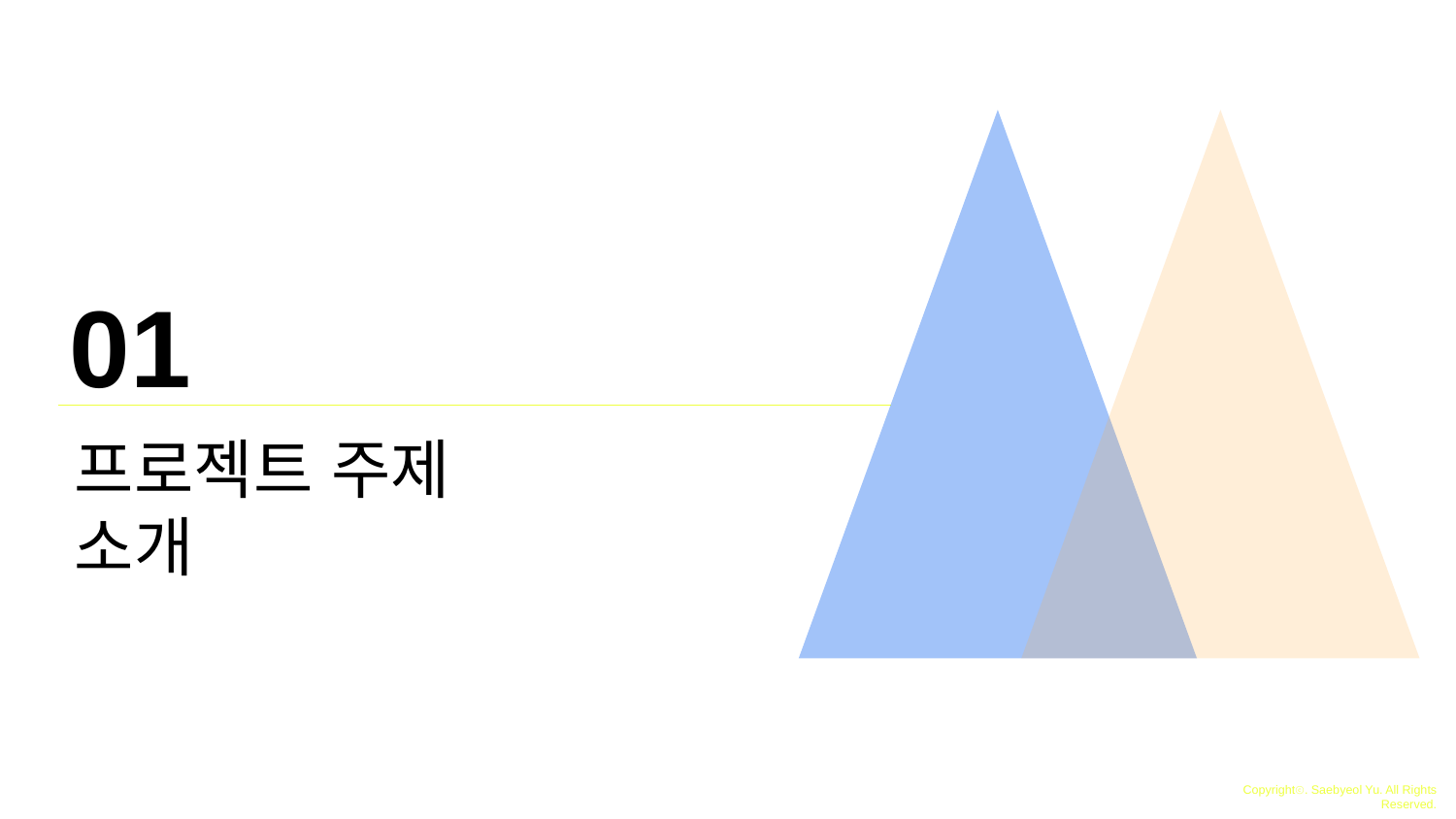

01

프로젝트 주제 소개
Copyrightⓒ. Saebyeol Yu. All Rights Reserved.